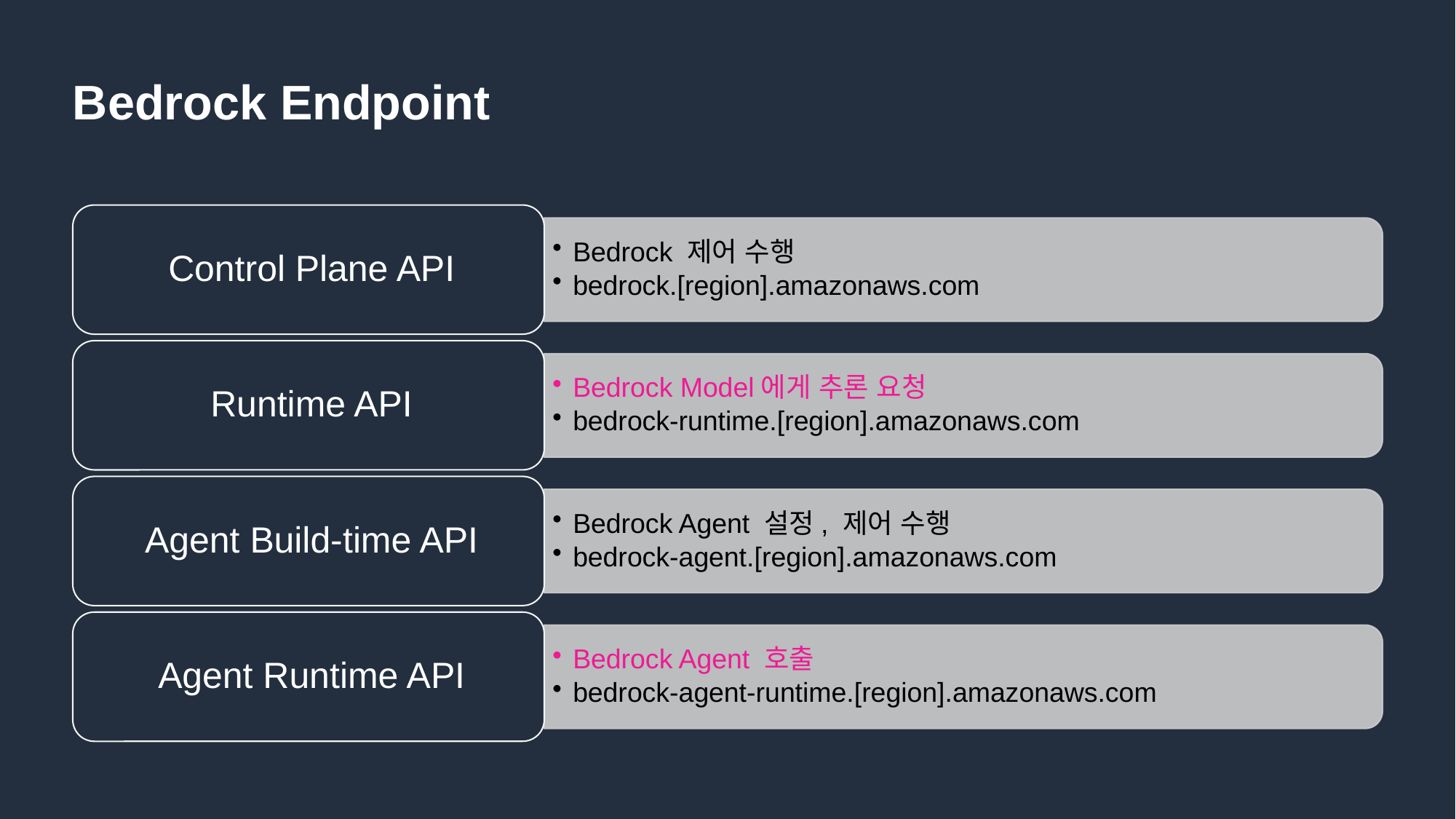

# Bedrock Endpoint
Bedrock 제어 수행
bedrock.[region].amazonaws.com
Control Plane API
Bedrock Model에게 추론 요청
bedrock-runtime.[region].amazonaws.com
Runtime API
Bedrock Agent 설정, 제어 수행
bedrock-agent.[region].amazonaws.com
Agent Build-time API
Bedrock Agent 호출
bedrock-agent-runtime.[region].amazonaws.com
Agent Runtime API